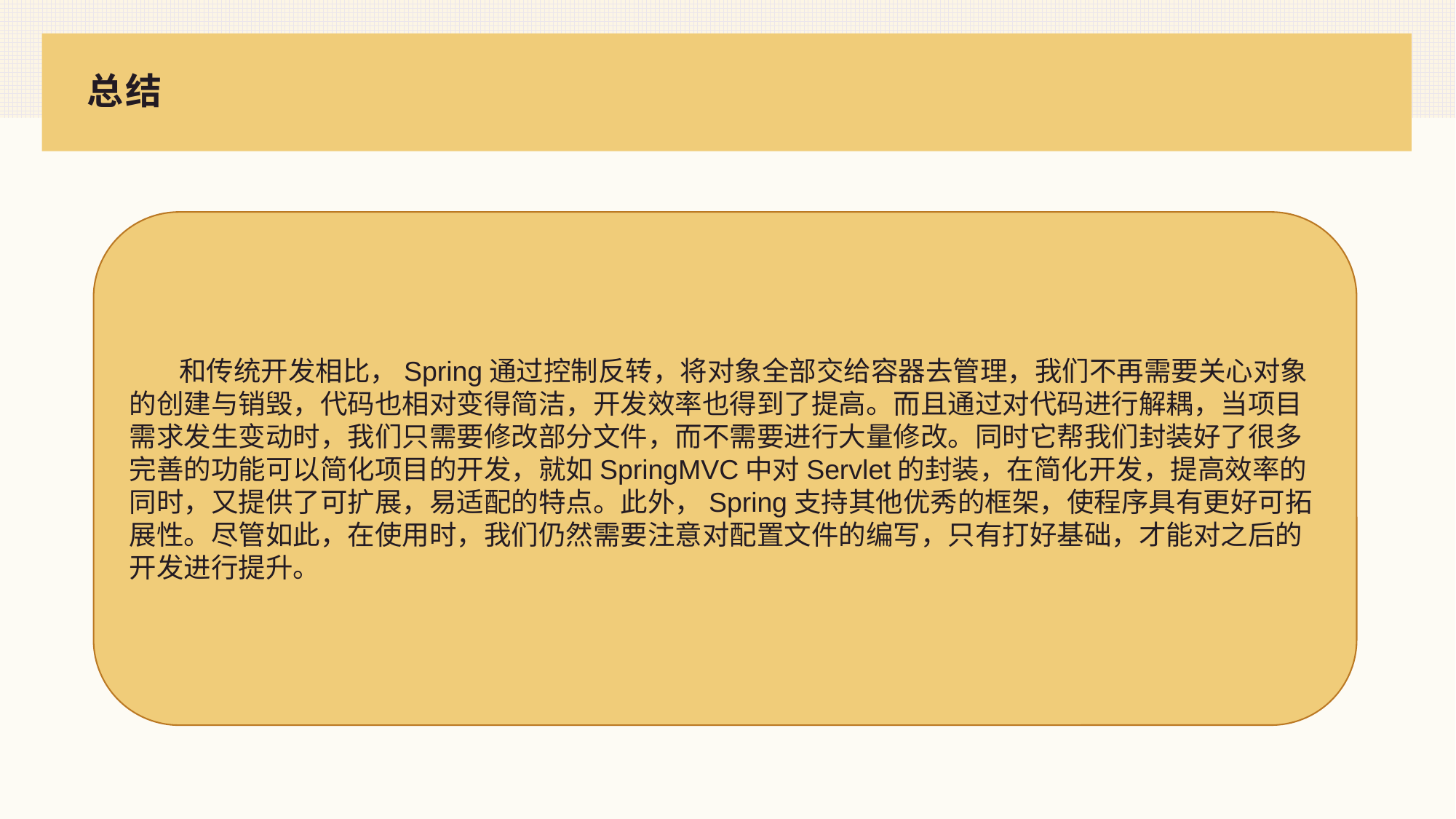

# 总结
       和传统开发相比，Spring通过控制反转，将对象全部交给容器去管理，我们不再需要关心对象的创建与销毁，代码也相对变得简洁，开发效率也得到了提高。而且通过对代码进行解耦，当项目需求发生变动时，我们只需要修改部分文件，而不需要进行大量修改。同时它帮我们封装好了很多完善的功能可以简化项目的开发，就如SpringMVC中对Servlet的封装，在简化开发，提高效率的同时，又提供了可扩展，易适配的特点。此外，Spring支持其他优秀的框架，使程序具有更好可拓展性。尽管如此，在使用时，我们仍然需要注意对配置文件的编写，只有打好基础，才能对之后的开发进行提升。